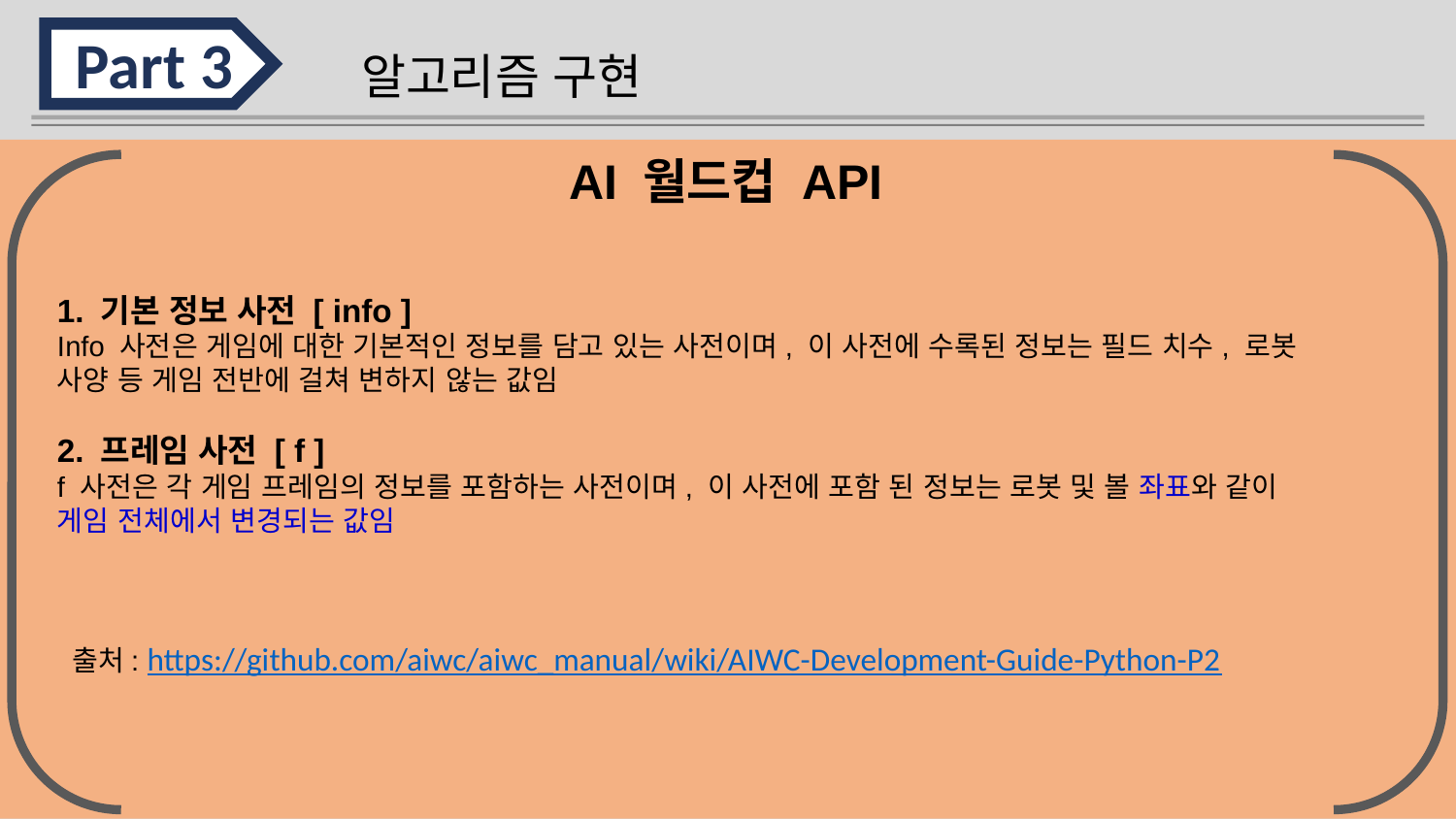

Part 3

알고리즘 구현

1. 기본 정보 사전 [ info ]
Info 사전은 게임에 대한 기본적인 정보를 담고 있는 사전이며, 이 사전에 수록된 정보는 필드 치수, 로봇
사양 등 게임 전반에 걸쳐 변하지 않는 값임

2. 프레임 사전 [ f ]
f 사전은 각 게임 프레임의 정보를 포함하는 사전이며, 이 사전에 포함 된 정보는 로봇 및 볼 좌표와 같이
게임 전체에서 변경되는 값임

 출처: https://github.com/aiwc/aiwc_manual/wiki/AIWC-Development-Guide-Python-P2

AI 월드컵 API